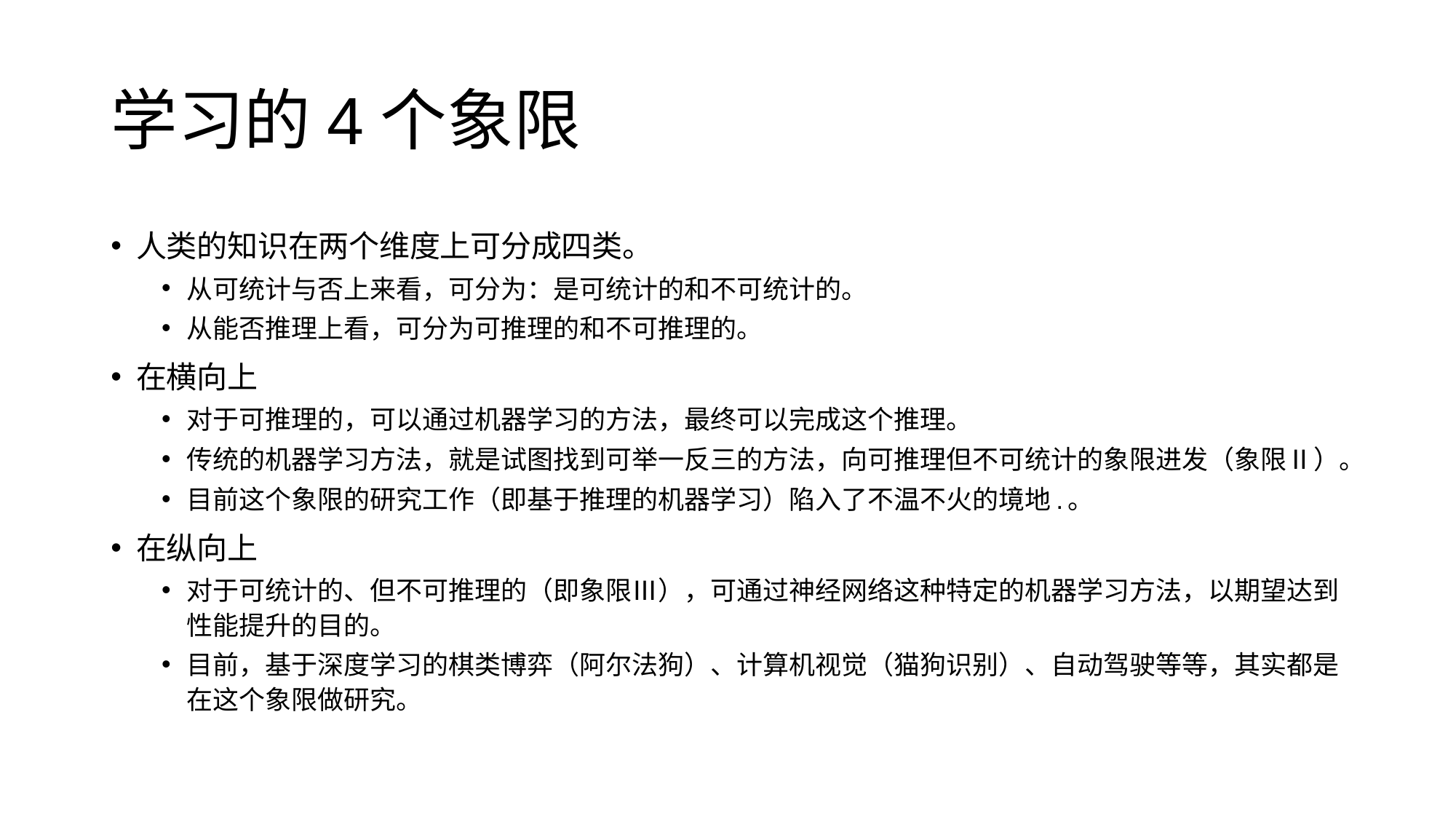

# 学习的4个象限
人类的知识在两个维度上可分成四类。
从可统计与否上来看，可分为：是可统计的和不可统计的。
从能否推理上看，可分为可推理的和不可推理的。
在横向上
对于可推理的，可以通过机器学习的方法，最终可以完成这个推理。
传统的机器学习方法，就是试图找到可举一反三的方法，向可推理但不可统计的象限进发（象限Ⅱ）。
目前这个象限的研究工作（即基于推理的机器学习）陷入了不温不火的境地.。
在纵向上
对于可统计的、但不可推理的（即象限Ⅲ），可通过神经网络这种特定的机器学习方法，以期望达到性能提升的目的。
目前，基于深度学习的棋类博弈（阿尔法狗）、计算机视觉（猫狗识别）、自动驾驶等等，其实都是在这个象限做研究。